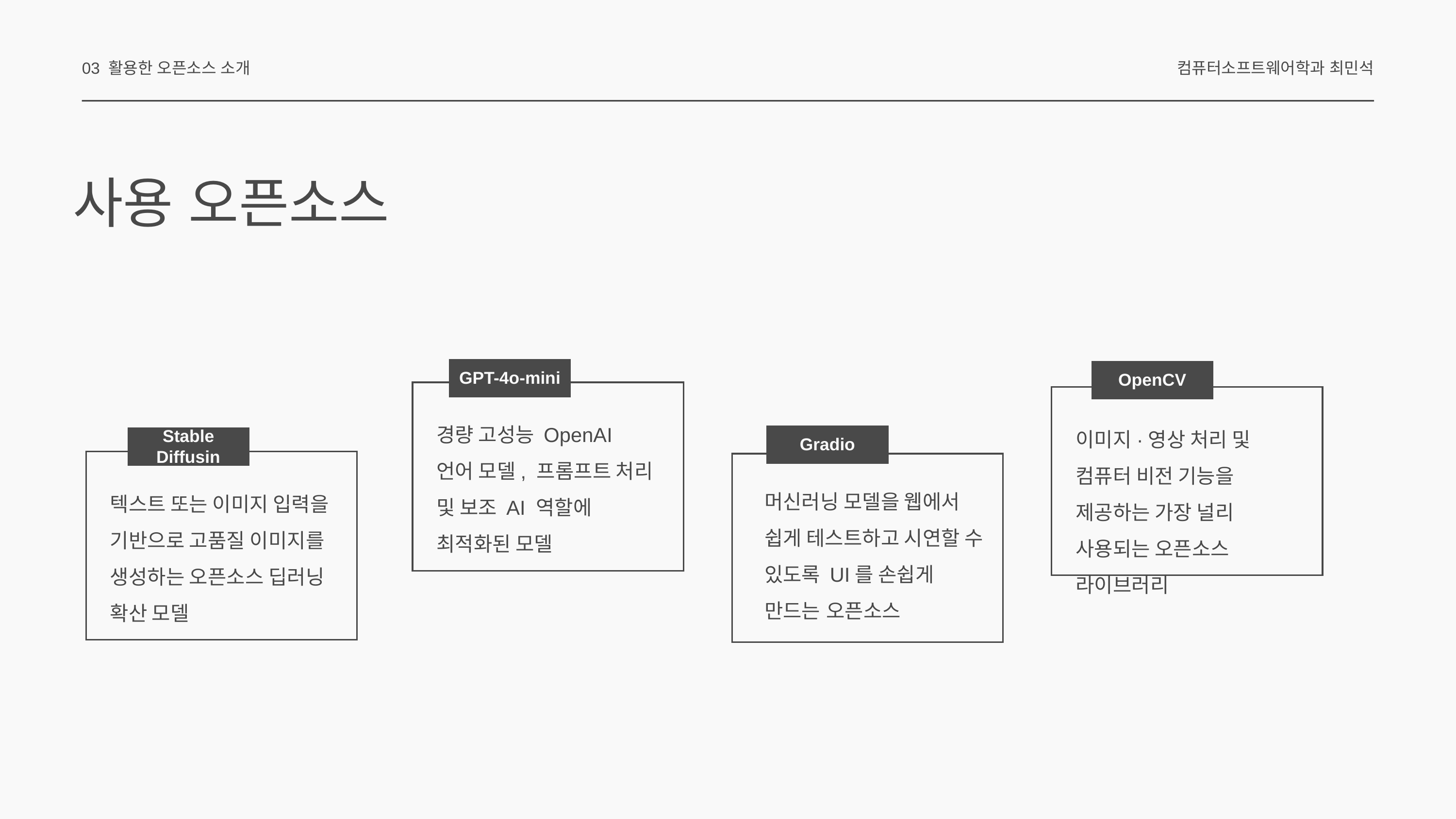

03 활용한 오픈소스 소개
컴퓨터소프트웨어학과 최민석

사용 오픈소스

GPT-4o-mini

OpenCV

경량 고성능 OpenAI 언어 모델, 프롬프트 처리 및 보조 AI 역할에 최적화된 모델

이미지·영상 처리 및 컴퓨터 비전 기능을 제공하는 가장 널리 사용되는 오픈소스 라이브러리

Gradio

Stable Diffusin

텍스트 또는 이미지 입력을 기반으로 고품질 이미지를 생성하는 오픈소스 딥러닝 확산 모델

머신러닝 모델을 웹에서 쉽게 테스트하고 시연할 수 있도록 UI를 손쉽게 만드는 오픈소스